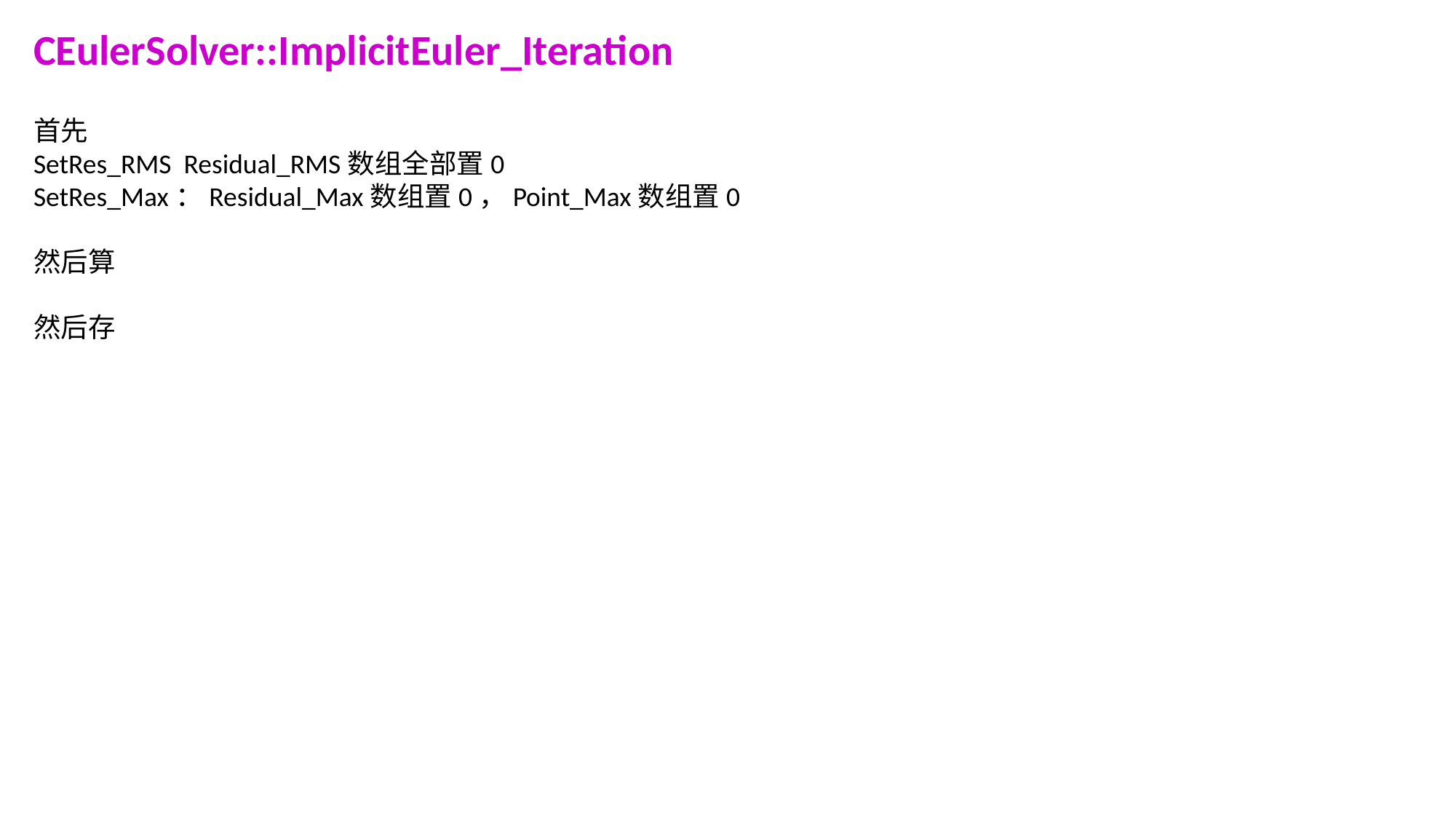

CEulerSolver::ImplicitEuler_Iteration

首先
SetRes_RMS  Residual_RMS数组全部置0
SetRes_Max：Residual_Max数组置0，Point_Max数组置0

然后算

然后存